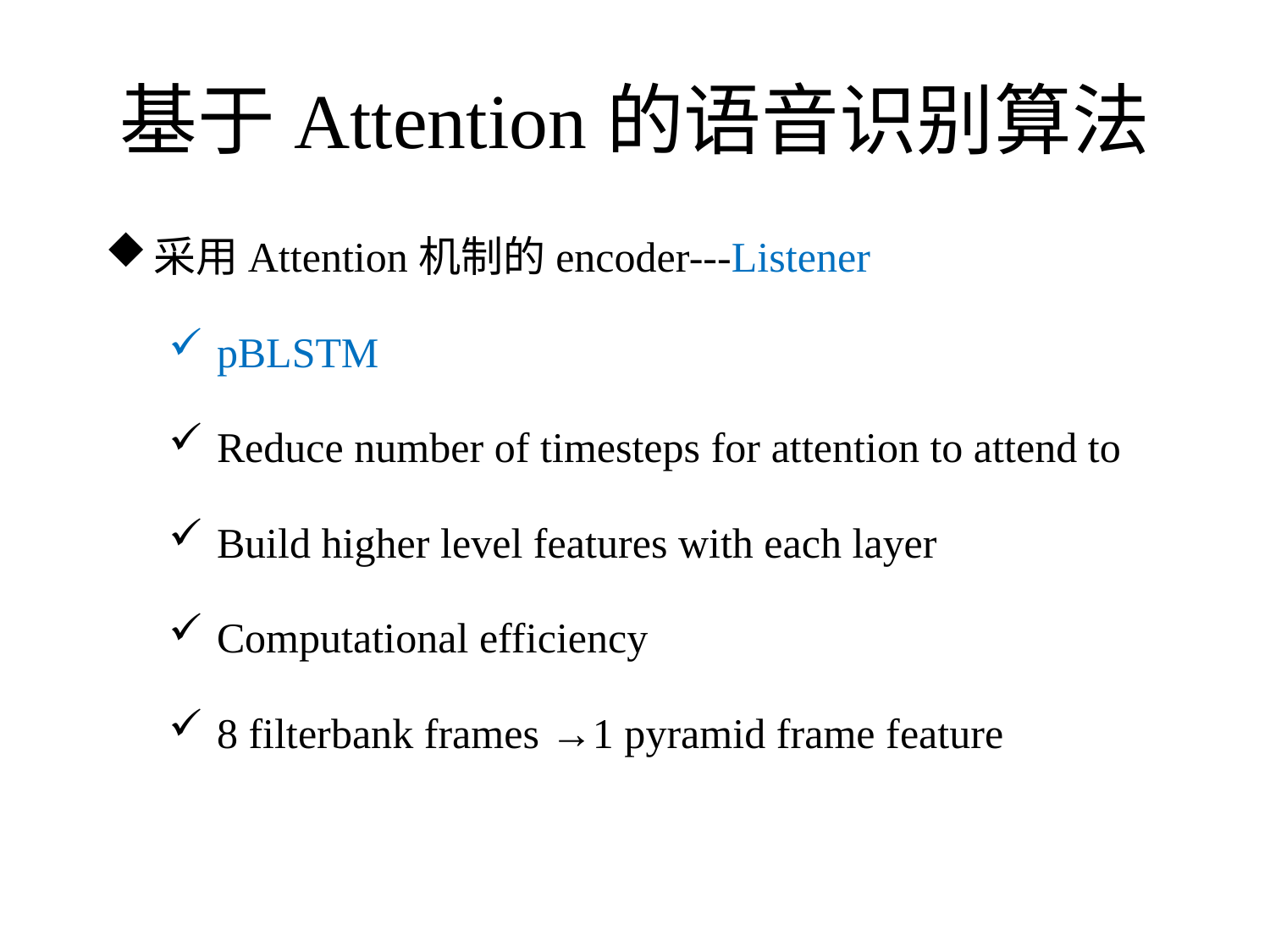

# 基于Attention的语音识别算法
采用Attention机制的encoder---Listener
pBLSTM
Reduce number of timesteps for attention to attend to
Build higher level features with each layer
Computational efficiency
8 filterbank frames →1 pyramid frame feature